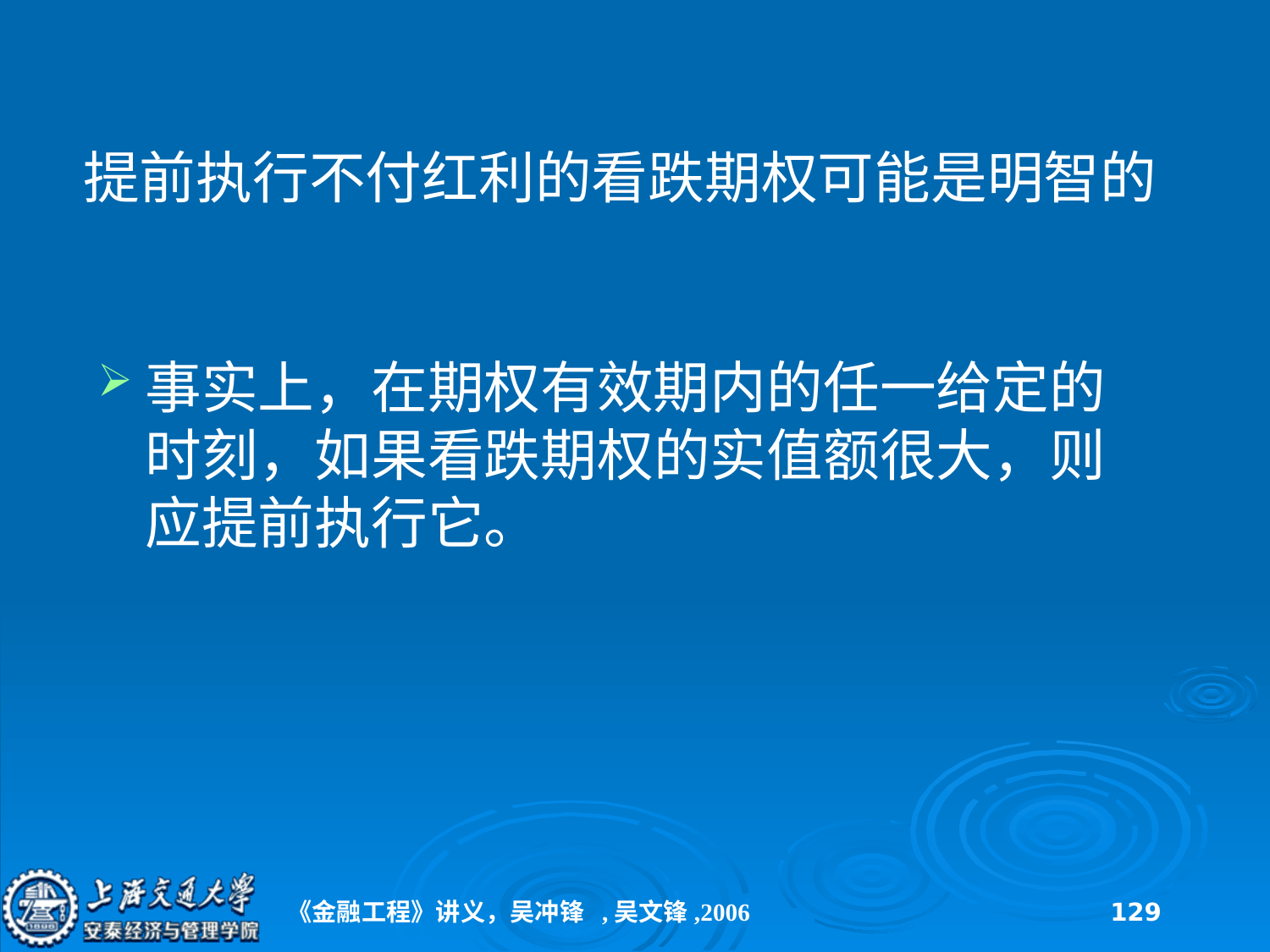

提前执行不付红利的看跌期权可能是明智的
事实上，在期权有效期内的任一给定的时刻，如果看跌期权的实值额很大，则应提前执行它。